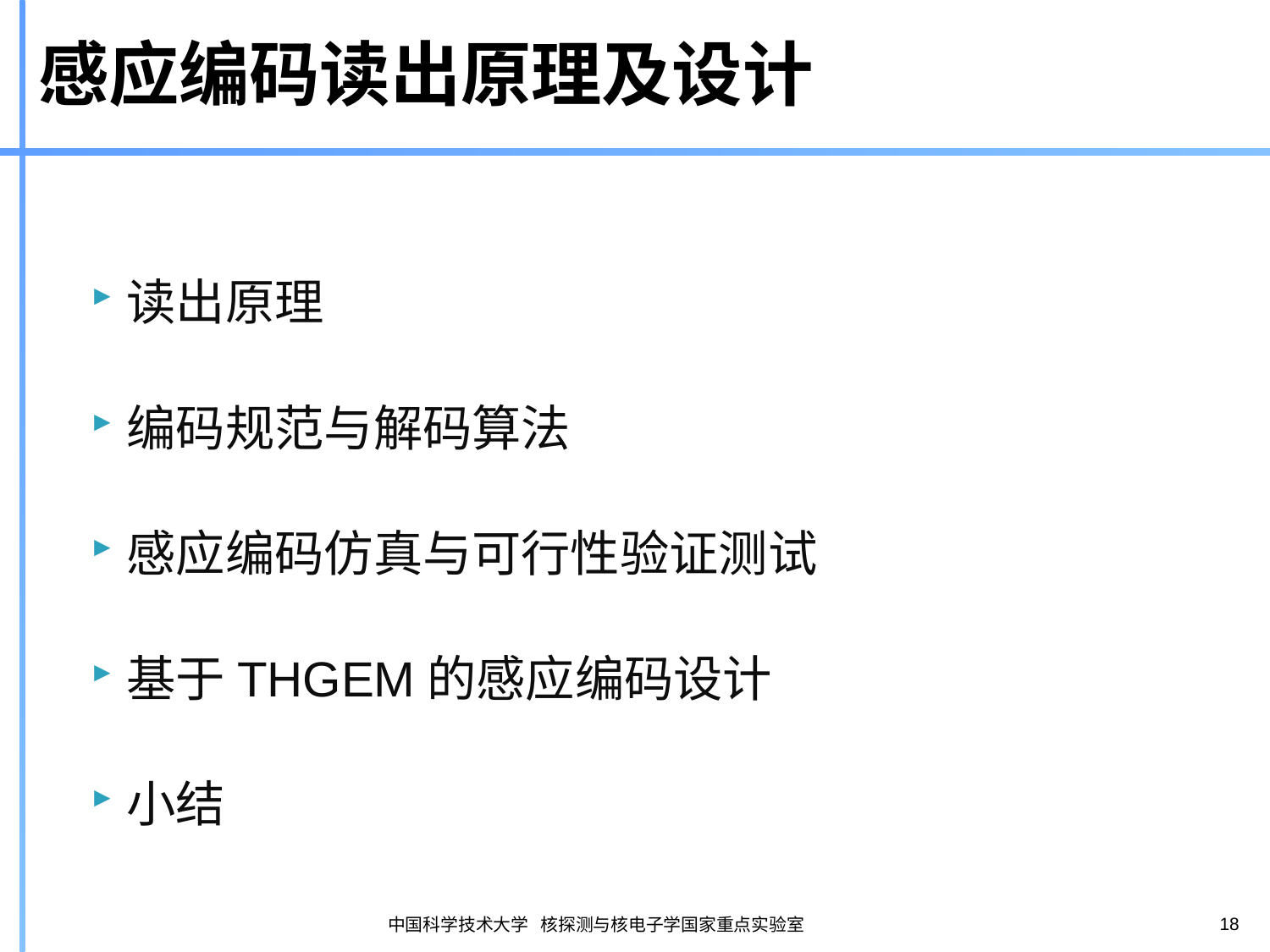

# 感应编码读出原理及设计
读出原理
编码规范与解码算法
感应编码仿真与可行性验证测试
基于THGEM的感应编码设计
小结
18
中国科学技术大学   核探测与核电子学国家重点实验室